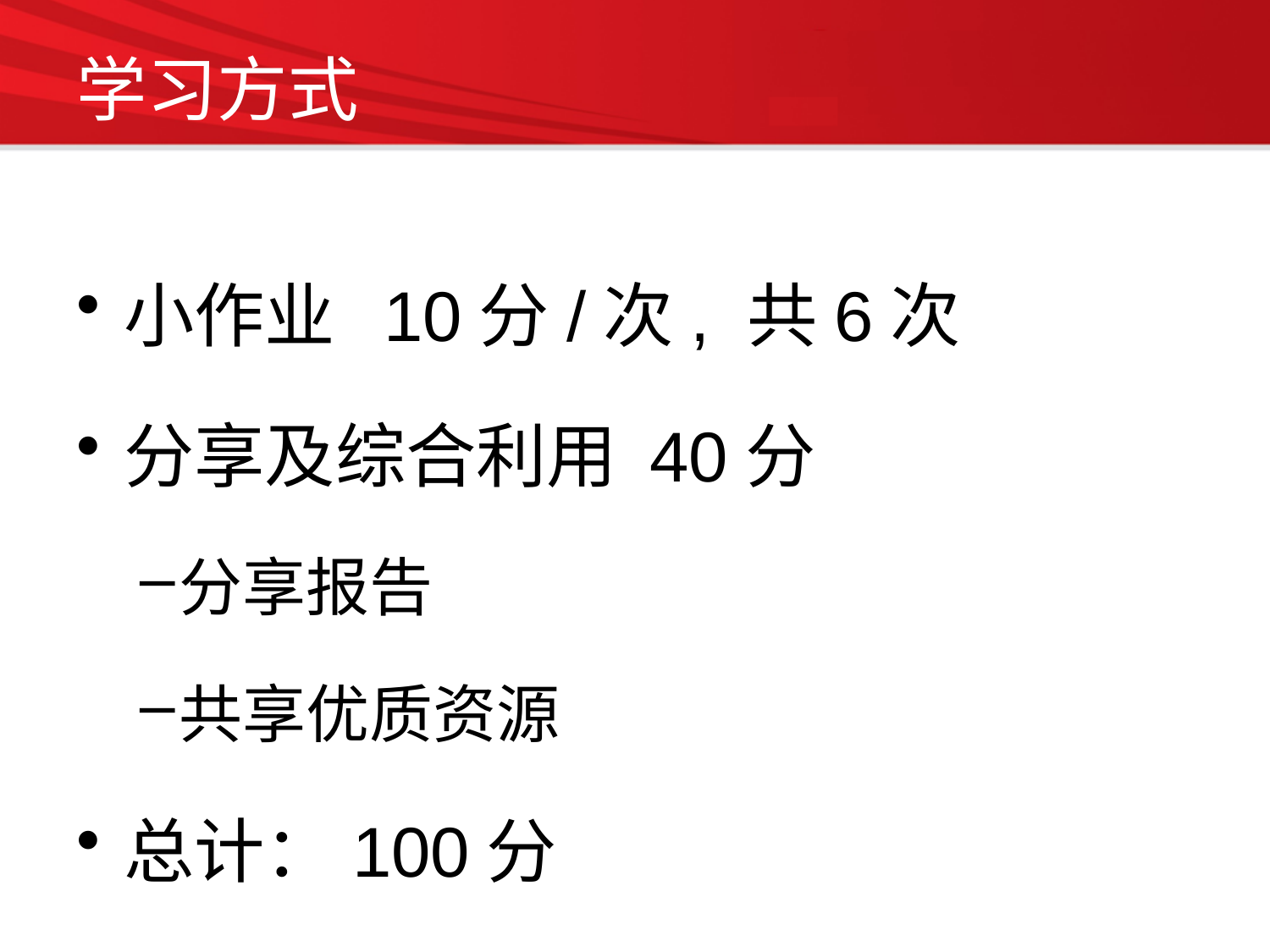

# 学习方式
小作业  10分/次, 共6次
分享及综合利用 40分
分享报告
共享优质资源
总计：100分